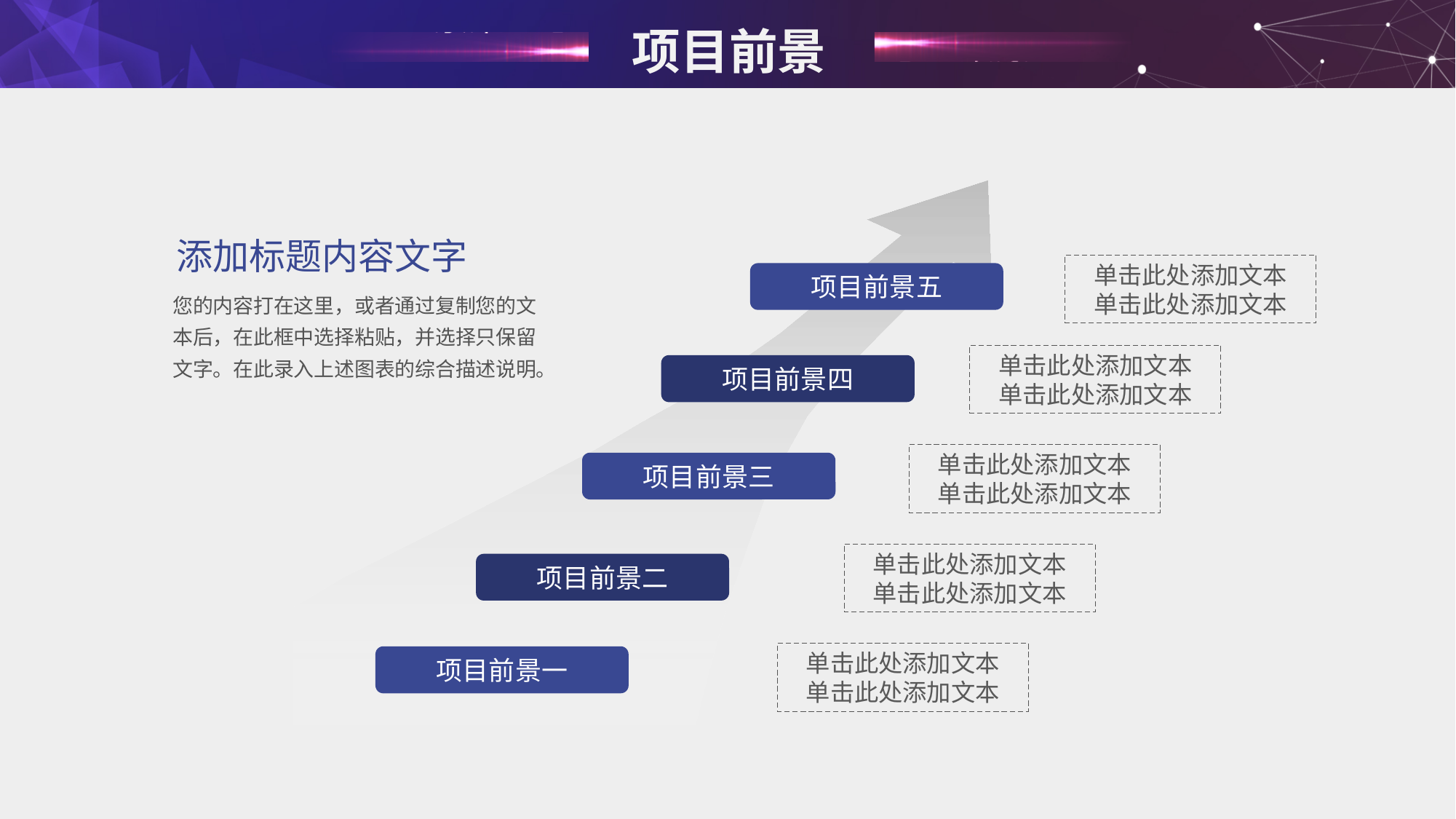

项目前景

添加标题内容文字
单击此处添加文本
单击此处添加文本
项目前景五
您的内容打在这里，或者通过复制您的文本后，在此框中选择粘贴，并选择只保留文字。在此录入上述图表的综合描述说明。
单击此处添加文本
单击此处添加文本
项目前景四
单击此处添加文本
单击此处添加文本
项目前景三
单击此处添加文本
单击此处添加文本
项目前景二
单击此处添加文本
单击此处添加文本
项目前景一
延迟付